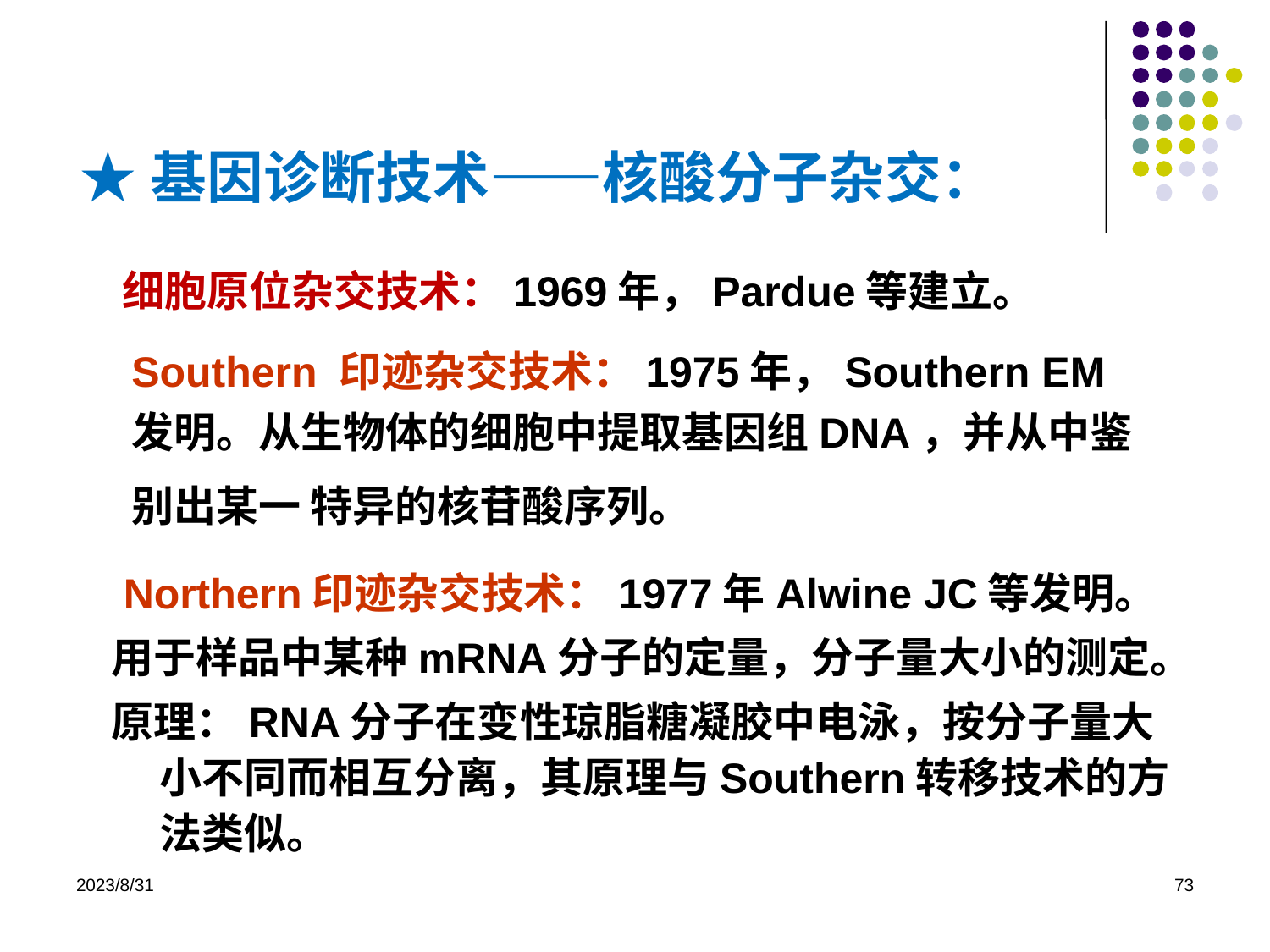

★基因诊断技术——核酸分子杂交：
细胞原位杂交技术：1969年，Pardue等建立。
Southern 印迹杂交技术：1975年，Southern EM发明。从生物体的细胞中提取基因组DNA，并从中鉴别出某一 特异的核苷酸序列。
 Northern印迹杂交技术：1977年Alwine JC等发明。
用于样品中某种mRNA分子的定量，分子量大小的测定。
原理：RNA分子在变性琼脂糖凝胶中电泳，按分子量大小不同而相互分离，其原理与Southern转移技术的方法类似。
2023/8/31
73